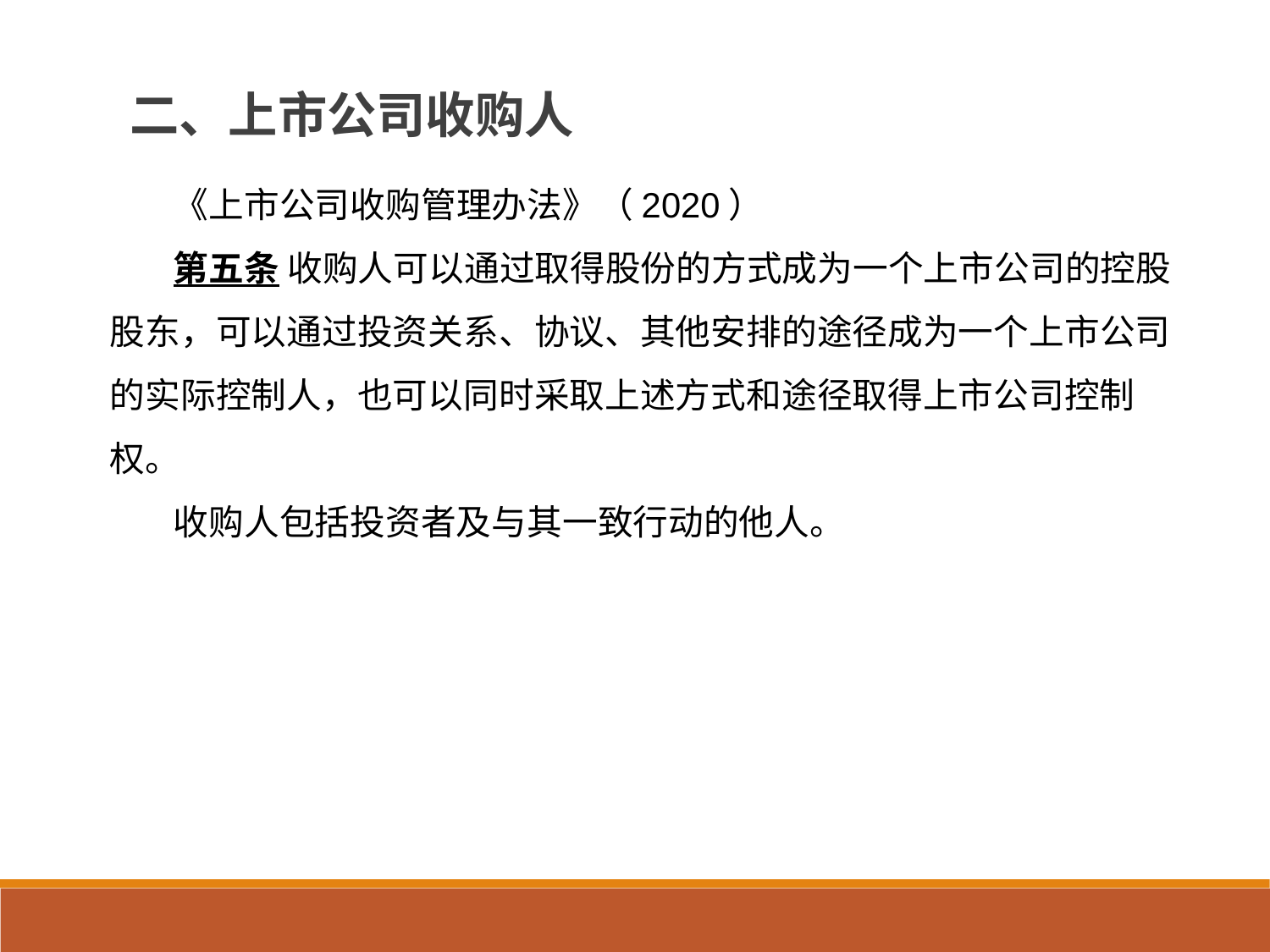

二、上市公司收购人
《上市公司收购管理办法》（2020）
第五条 收购人可以通过取得股份的方式成为一个上市公司的控股股东，可以通过投资关系、协议、其他安排的途径成为一个上市公司的实际控制人，也可以同时采取上述方式和途径取得上市公司控制权。
收购人包括投资者及与其一致行动的他人。